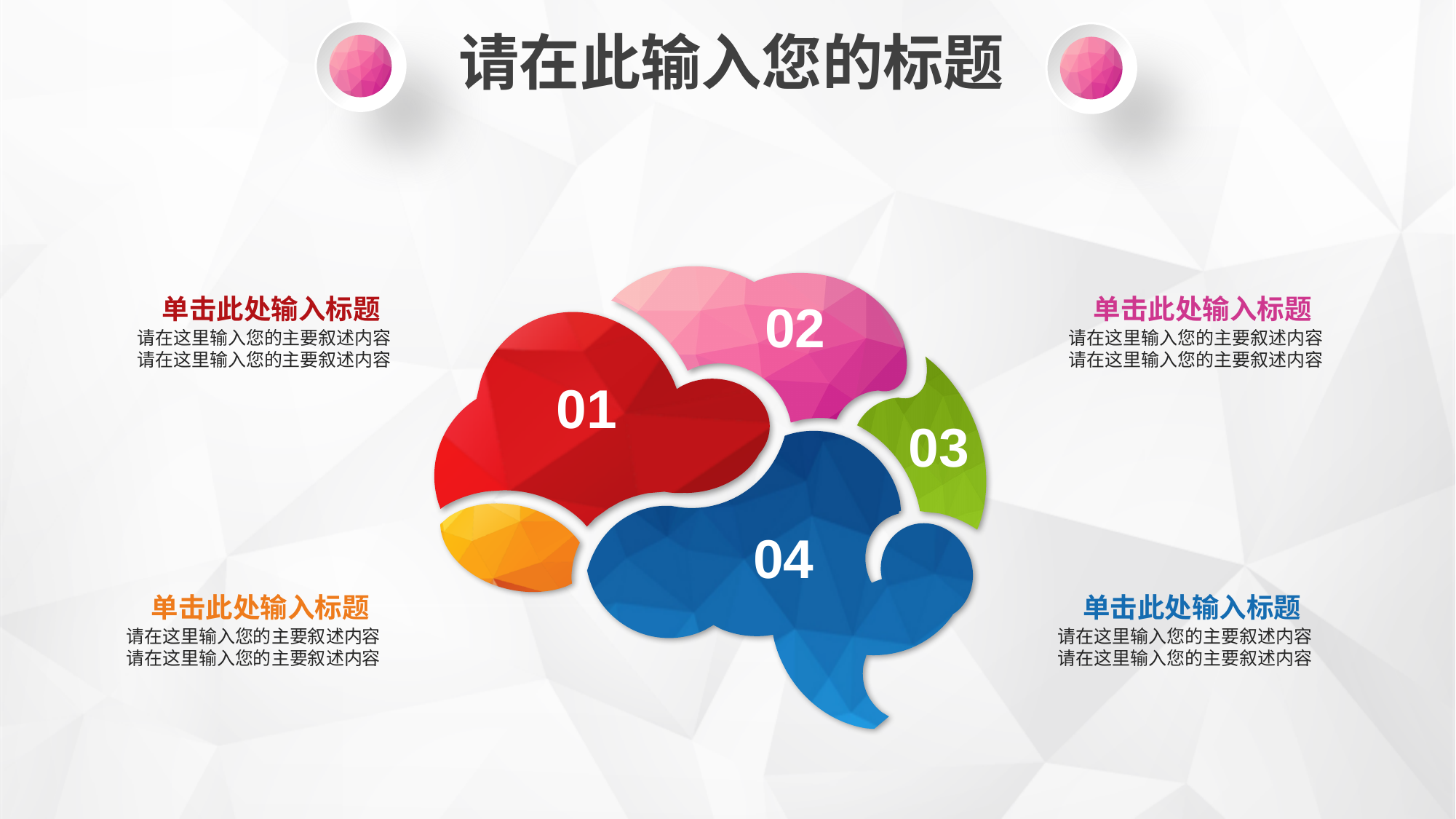

请在此输入您的标题

02

01
03

04
  单击此处输入标题
请在这里输入您的主要叙述内容
请在这里输入您的主要叙述内容

  单击此处输入标题
请在这里输入您的主要叙述内容
请在这里输入您的主要叙述内容

  单击此处输入标题
请在这里输入您的主要叙述内容
请在这里输入您的主要叙述内容

  单击此处输入标题
请在这里输入您的主要叙述内容
请在这里输入您的主要叙述内容